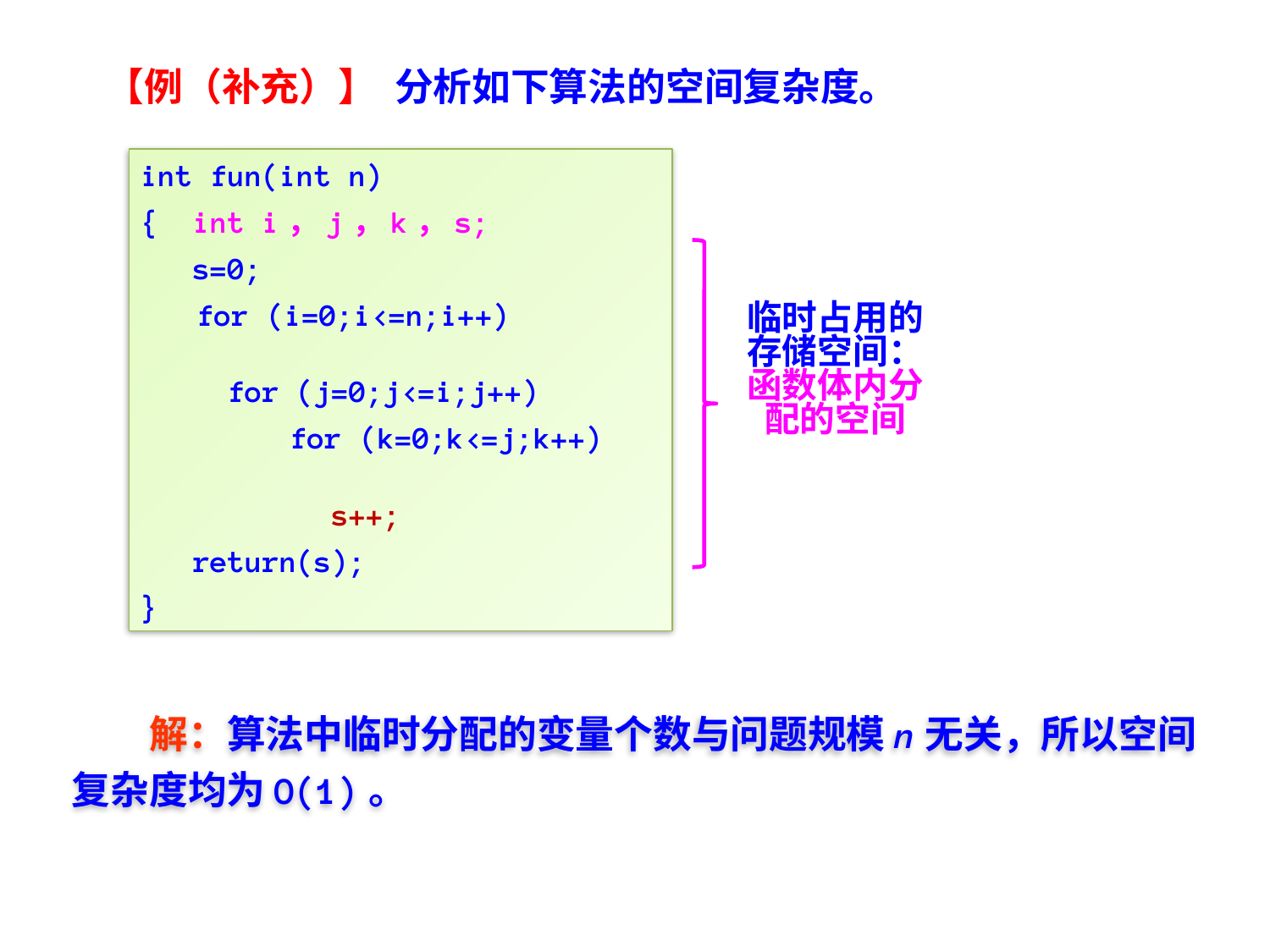

【例（补充）】  分析如下算法的空间复杂度。
int fun(int n)
{  int i，j，k，s;
   s=0;
   for (i=0;i<=n;i++)
     for (j=0;j<=i;j++)
        for (k=0;k<=j;k++)
           s++;
   return(s);
}

临时占用的存储空间：函数体内分配的空间
　　解：算法中临时分配的变量个数与问题规模n无关，所以空间复杂度均为O(1)。